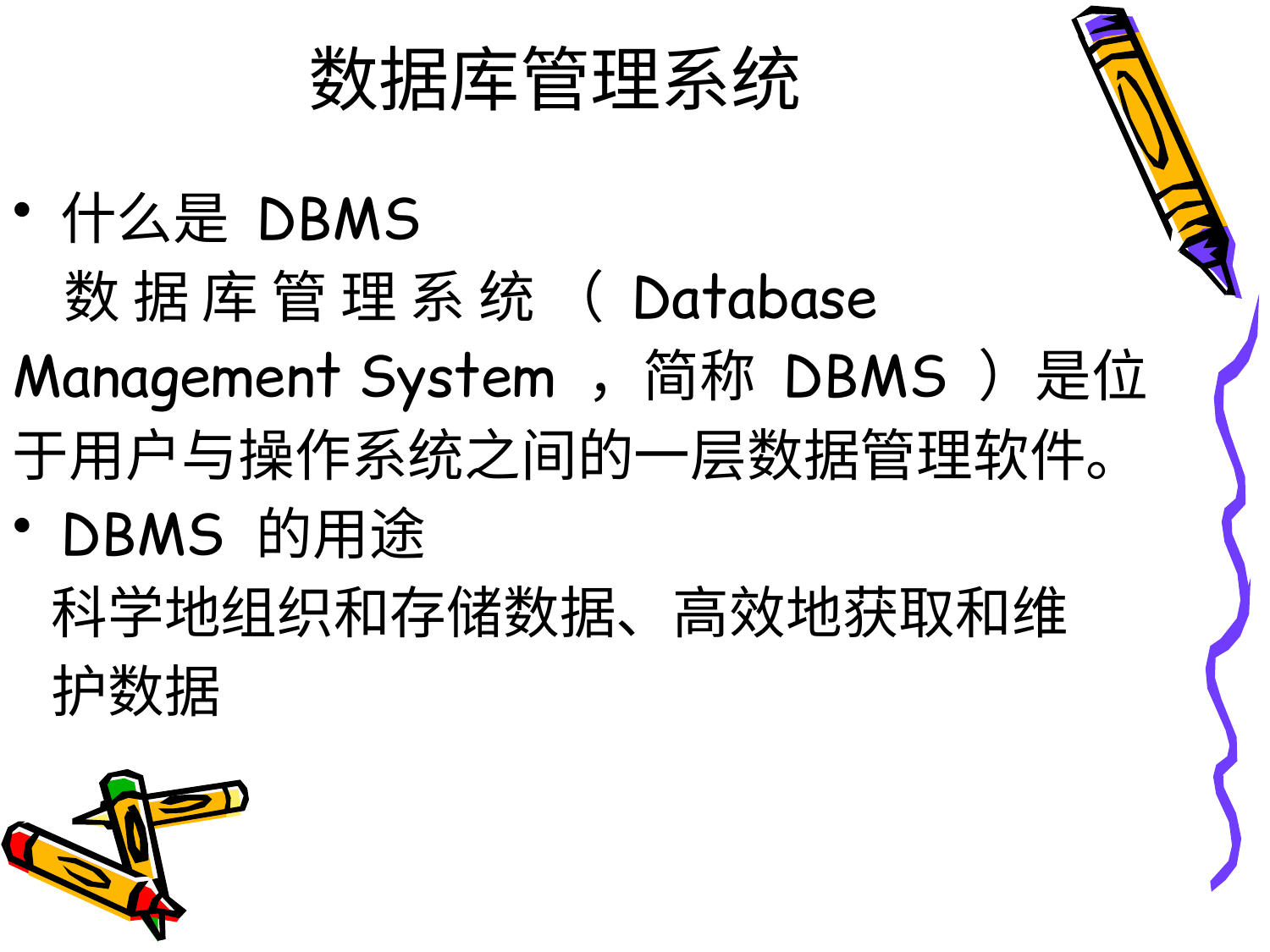

# 数据库管理系统
什么是 DBMS
   数 据 库 管 理 系 统 （ Database
Management System ，简称 DBMS ）是位
于用户与操作系统之间的一层数据管理软件。
DBMS 的用途
  科学地组织和存储数据、高效地获取和维
  护数据